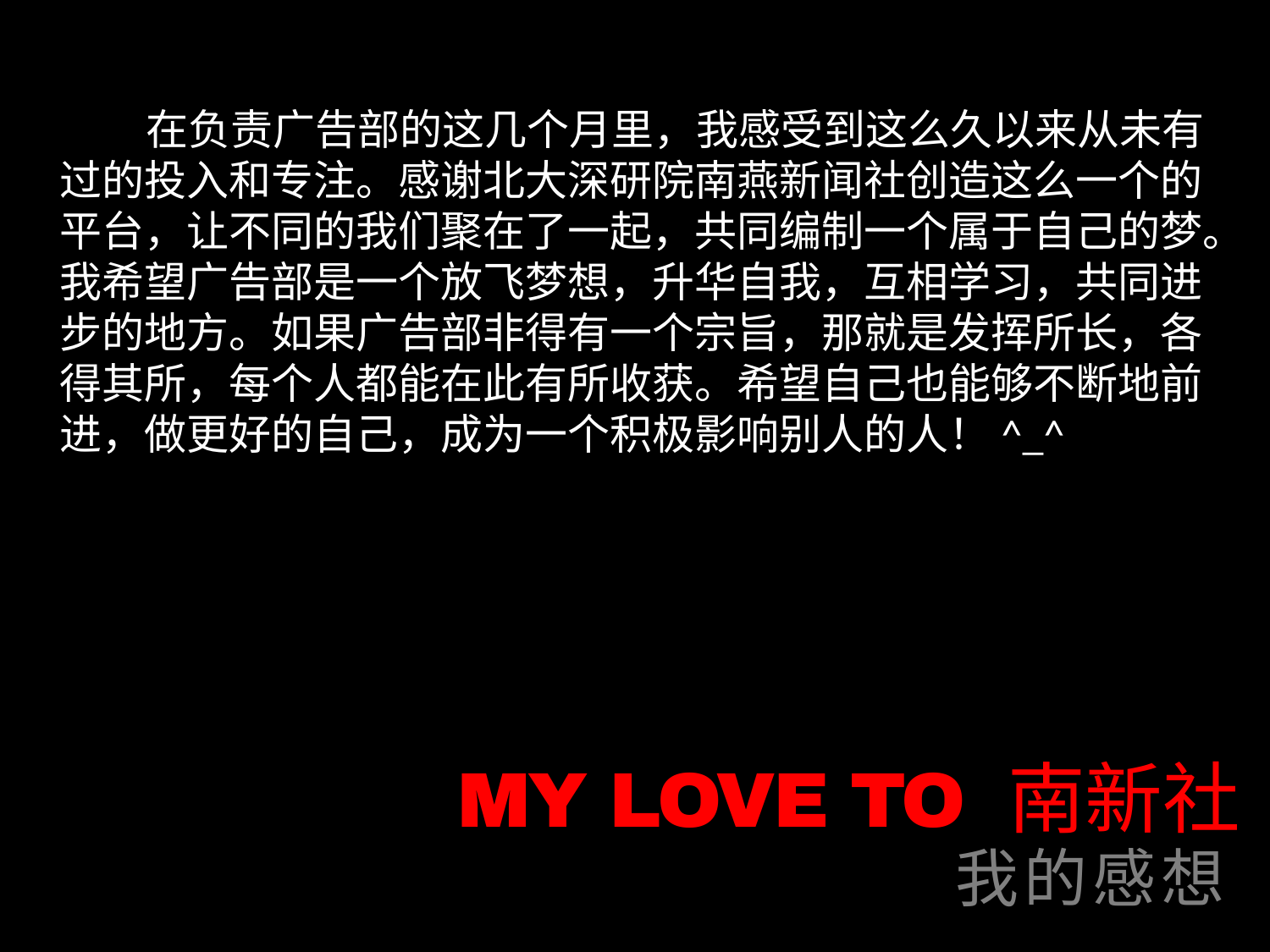

在负责广告部的这几个月里，我感受到这么久以来从未有过的投入和专注。感谢北大深研院南燕新闻社创造这么一个的平台，让不同的我们聚在了一起，共同编制一个属于自己的梦。我希望广告部是一个放飞梦想，升华自我，互相学习，共同进步的地方。如果广告部非得有一个宗旨，那就是发挥所长，各得其所，每个人都能在此有所收获。希望自己也能够不断地前进，做更好的自己，成为一个积极影响别人的人！^_^

MY LOVE TO 南新社
我的感想